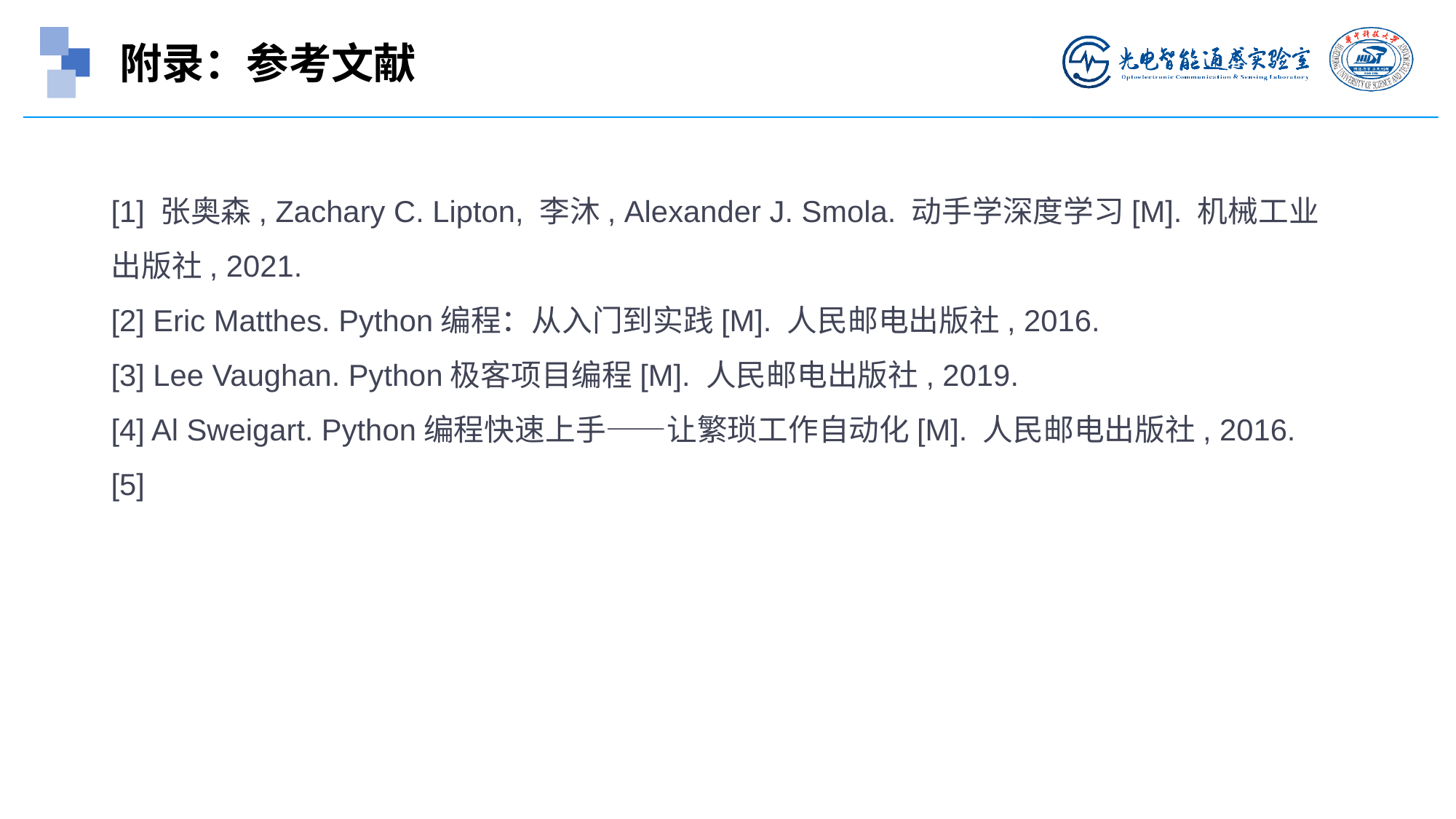

附录：参考文献
[1] 张奥森, Zachary C. Lipton, 李沐, Alexander J. Smola. 动手学深度学习[M]. 机械工业出版社, 2021.
[2] Eric Matthes. Python编程：从入门到实践[M]. 人民邮电出版社, 2016.
[3] Lee Vaughan. Python极客项目编程[M]. 人民邮电出版社, 2019.
[4] Al Sweigart. Python编程快速上手——让繁琐工作自动化[M]. 人民邮电出版社, 2016.
[5]